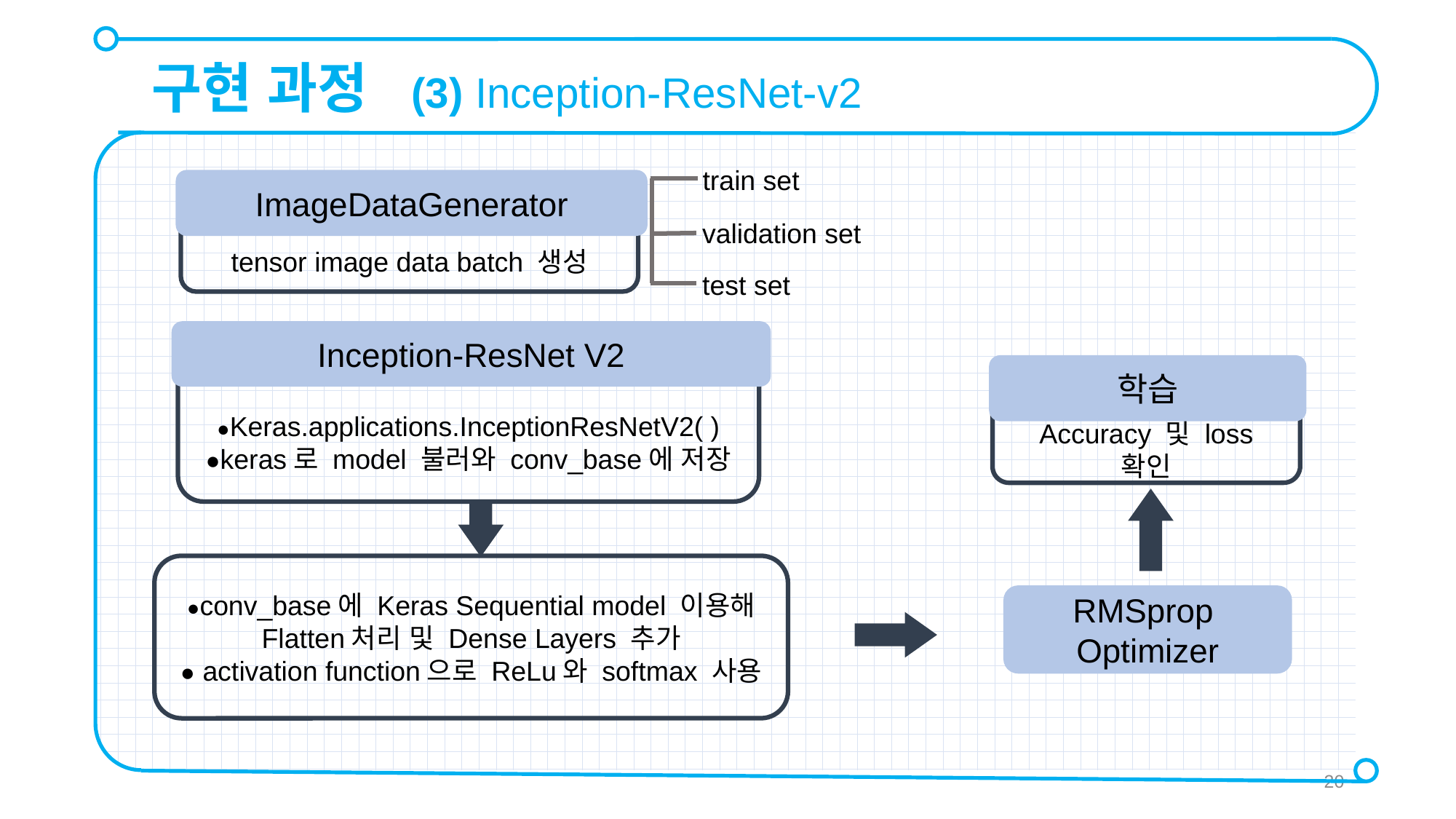

구현 과정  (3) Inception-ResNet-v2
train set
validation set
test set
ImageDataGenerator

tensor image data batch 생성
Inception-ResNet V2

●Keras.applications.InceptionResNetV2( )
●keras로 model 불러와 conv_base에 저장
학습

Accuracy 및 loss 확인

●conv_base에 Keras Sequential model 이용해 Flatten처리 및 Dense Layers 추가
● activation function으로 ReLu와 softmax 사용
RMSprop
Optimizer

20